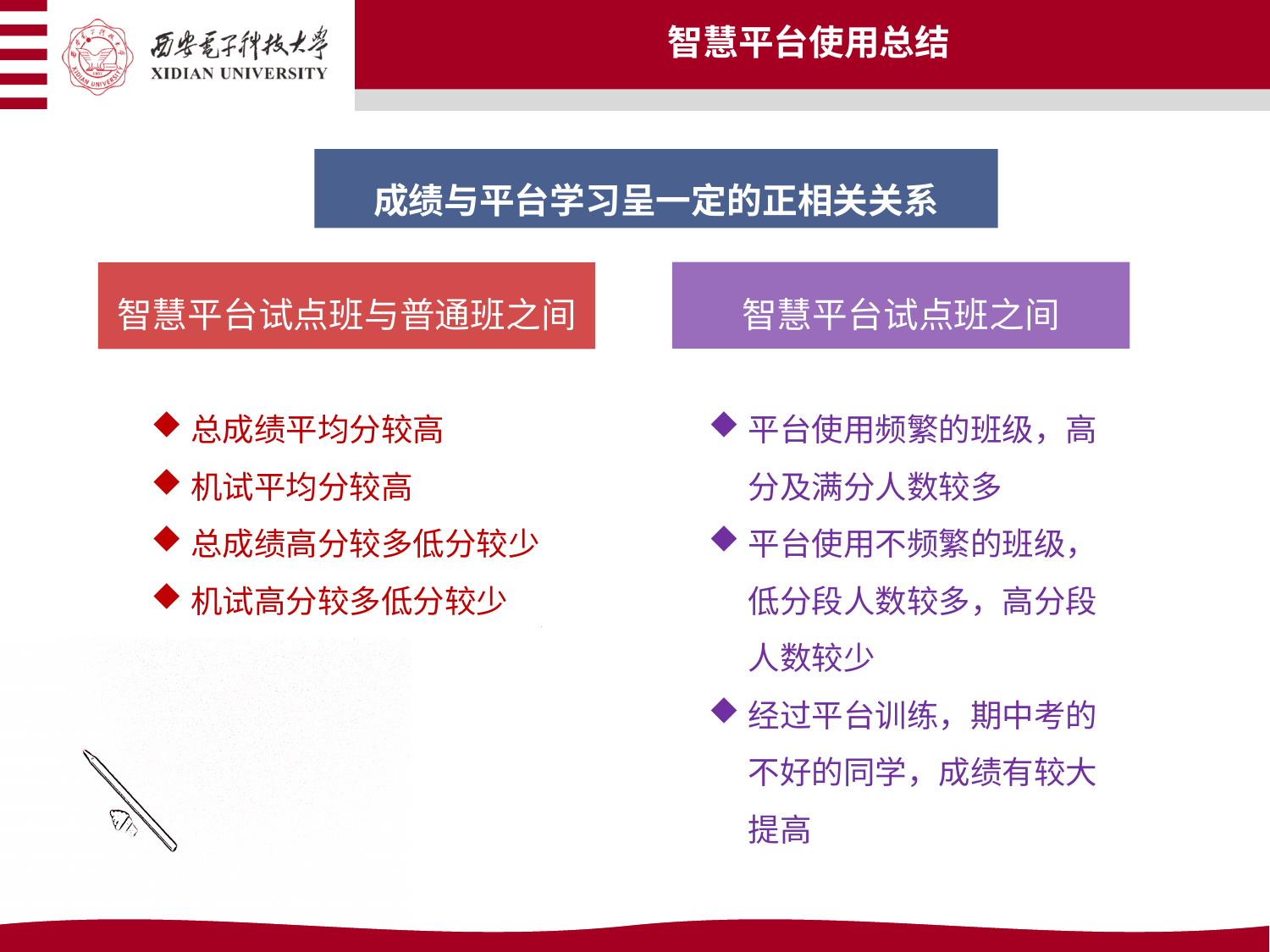

智慧平台使用总结
成绩与平台学习呈一定的正相关关系

智慧平台试点班之间

智慧平台试点班与普通班之间

总成绩平均分较高
机试平均分较高
总成绩高分较多低分较少
机试高分较多低分较少
.
平台使用频繁的班级，高分及满分人数较多
平台使用不频繁的班级，低分段人数较多，高分段人数较少
经过平台训练，期中考的不好的同学，成绩有较大提高